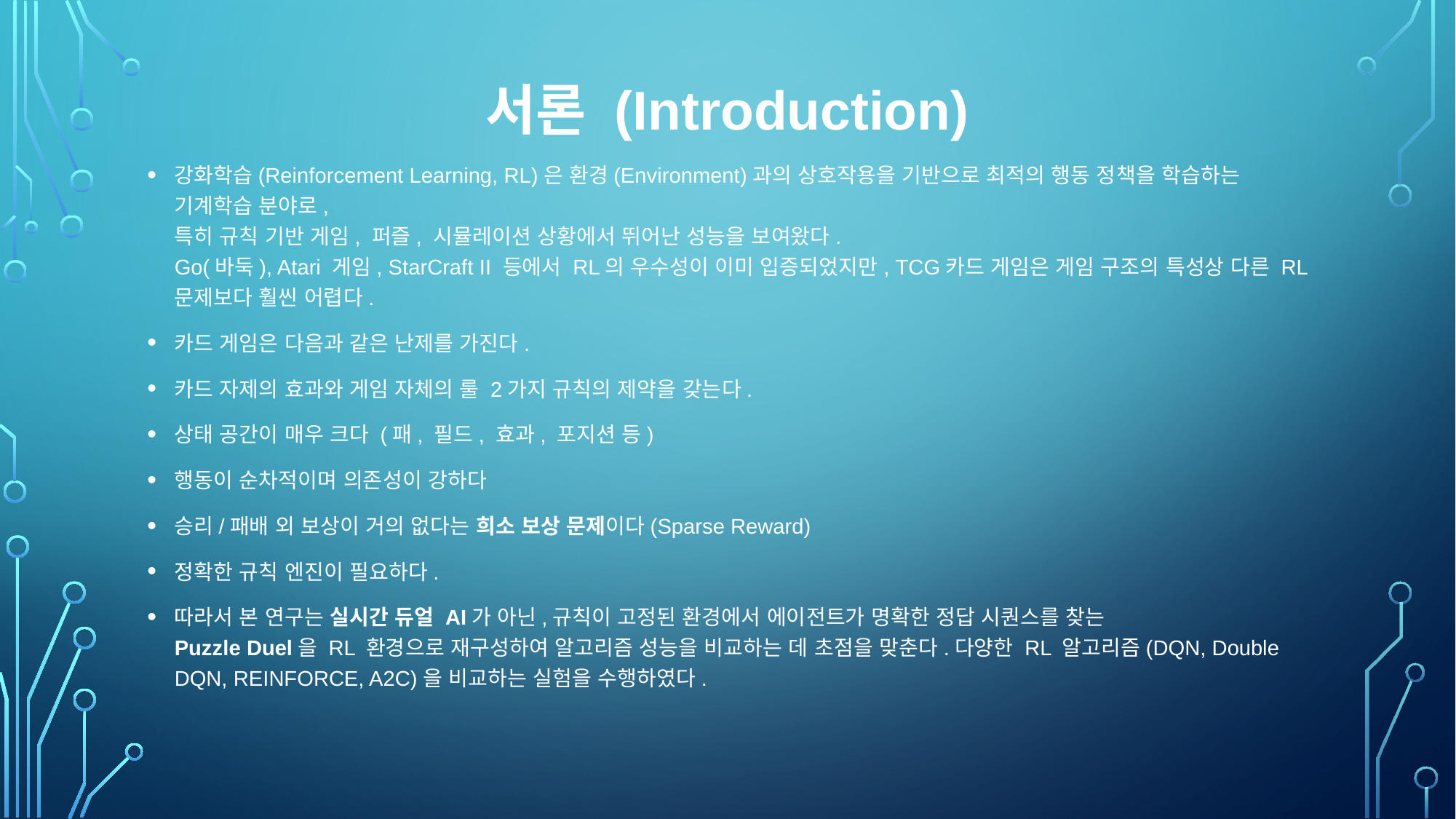

# 서론 (Introduction)
강화학습(Reinforcement Learning, RL)은 환경(Environment)과의 상호작용을 기반으로 최적의 행동 정책을 학습하는 기계학습 분야로,
특히 규칙 기반 게임, 퍼즐, 시뮬레이션 상황에서 뛰어난 성능을 보여왔다.
Go(바둑), Atari 게임, StarCraft II 등에서 RL의 우수성이 이미 입증되었지만, TCG카드 게임은 게임 구조의 특성상 다른 RL 문제보다 훨씬 어렵다.
카드 게임은 다음과 같은 난제를 가진다.
카드 자제의 효과와 게임 자체의 룰 2가지 규칙의 제약을 갖는다.
상태 공간이 매우 크다 (패, 필드, 효과, 포지션 등)
행동이 순차적이며 의존성이 강하다
승리/패배 외 보상이 거의 없다는 희소 보상 문제이다(Sparse Reward)
정확한 규칙 엔진이 필요하다.
따라서 본 연구는 실시간 듀얼 AI가 아닌,규칙이 고정된 환경에서 에이전트가 명확한 정답 시퀀스를 찾는
Puzzle Duel을 RL 환경으로 재구성하여 알고리즘 성능을 비교하는 데 초점을 맞춘다.다양한 RL 알고리즘(DQN, Double DQN, REINFORCE, A2C)을 비교하는 실험을 수행하였다.